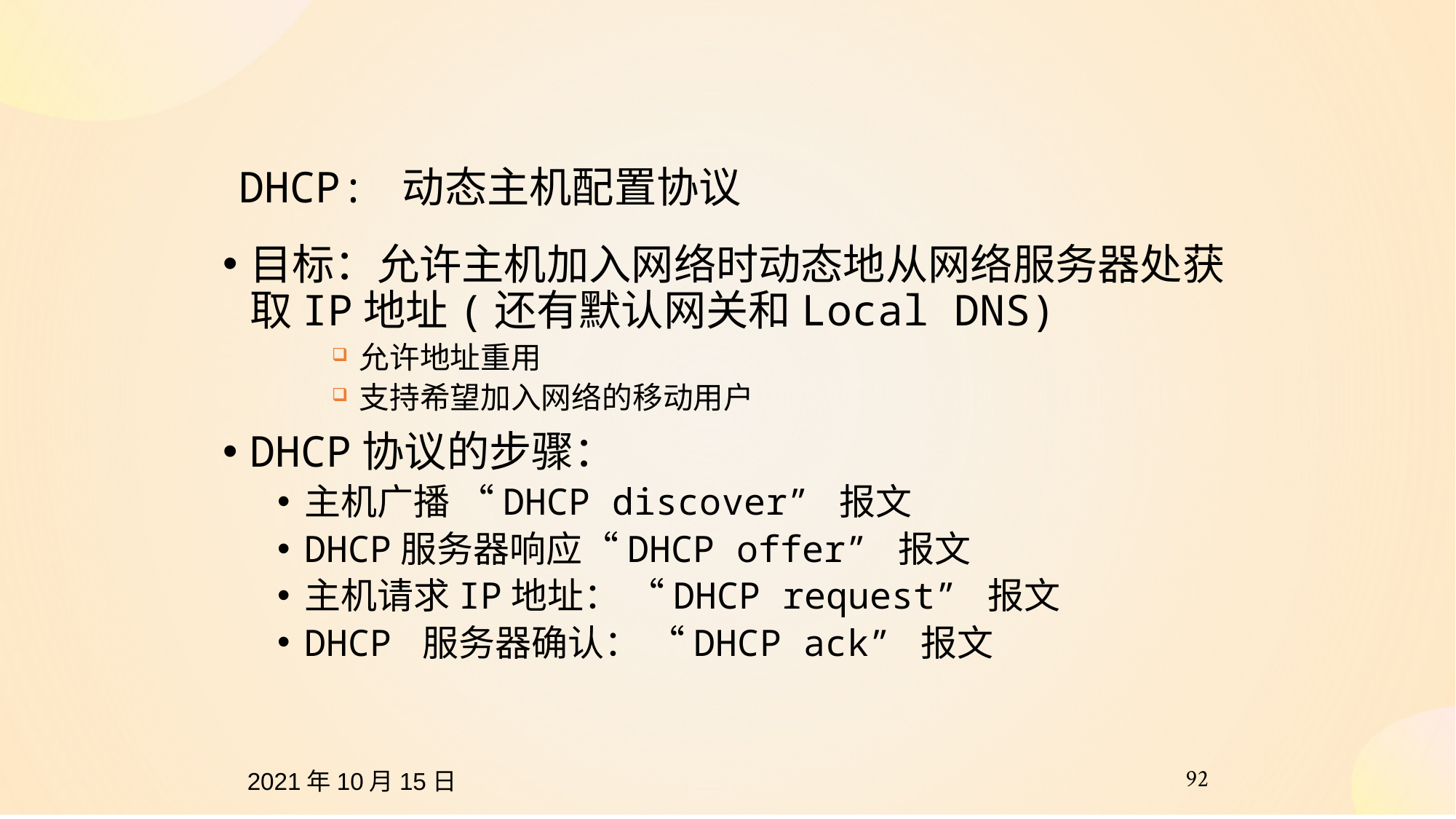

# DHCP: 动态主机配置协议
目标：允许主机加入网络时动态地从网络服务器处获取IP地址(还有默认网关和Local DNS)
允许地址重用
支持希望加入网络的移动用户
DHCP协议的步骤：
主机广播 “DHCP discover” 报文
DHCP服务器响应“DHCP offer” 报文
主机请求IP地址： “DHCP request” 报文
DHCP 服务器确认： “DHCP ack” 报文
92
2021年10月15日